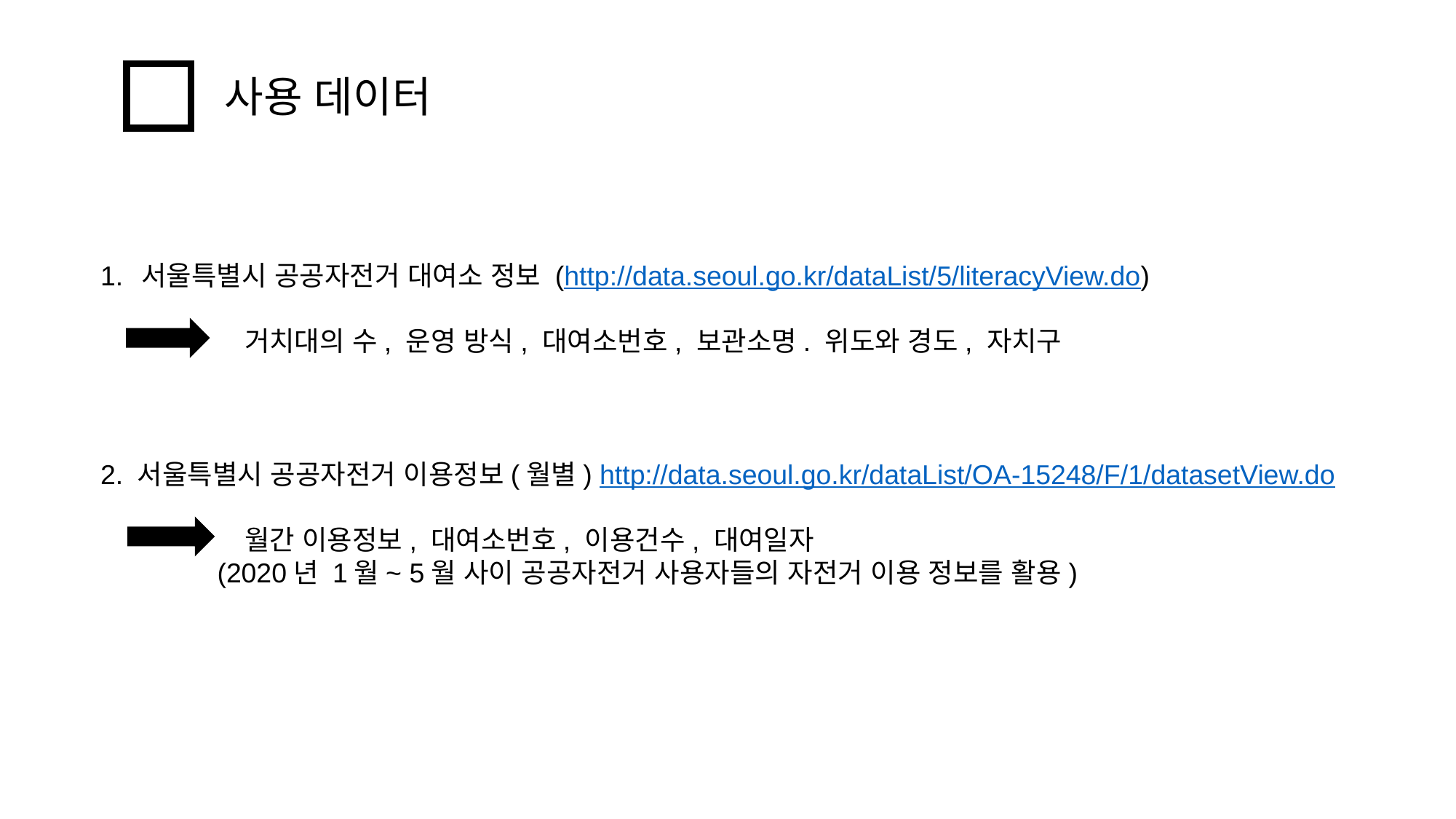

사용 데이터
서울특별시 공공자전거 대여소 정보 (http://data.seoul.go.kr/dataList/5/literacyView.do)

                  거치대의 수, 운영 방식, 대여소번호, 보관소명. 위도와 경도, 자치구

2. 서울특별시 공공자전거 이용정보(월별) http://data.seoul.go.kr/dataList/OA-15248/F/1/datasetView.do

                  월간 이용정보, 대여소번호, 이용건수, 대여일자
	 (2020년 1월~ 5월 사이 공공자전거 사용자들의 자전거 이용 정보를 활용)